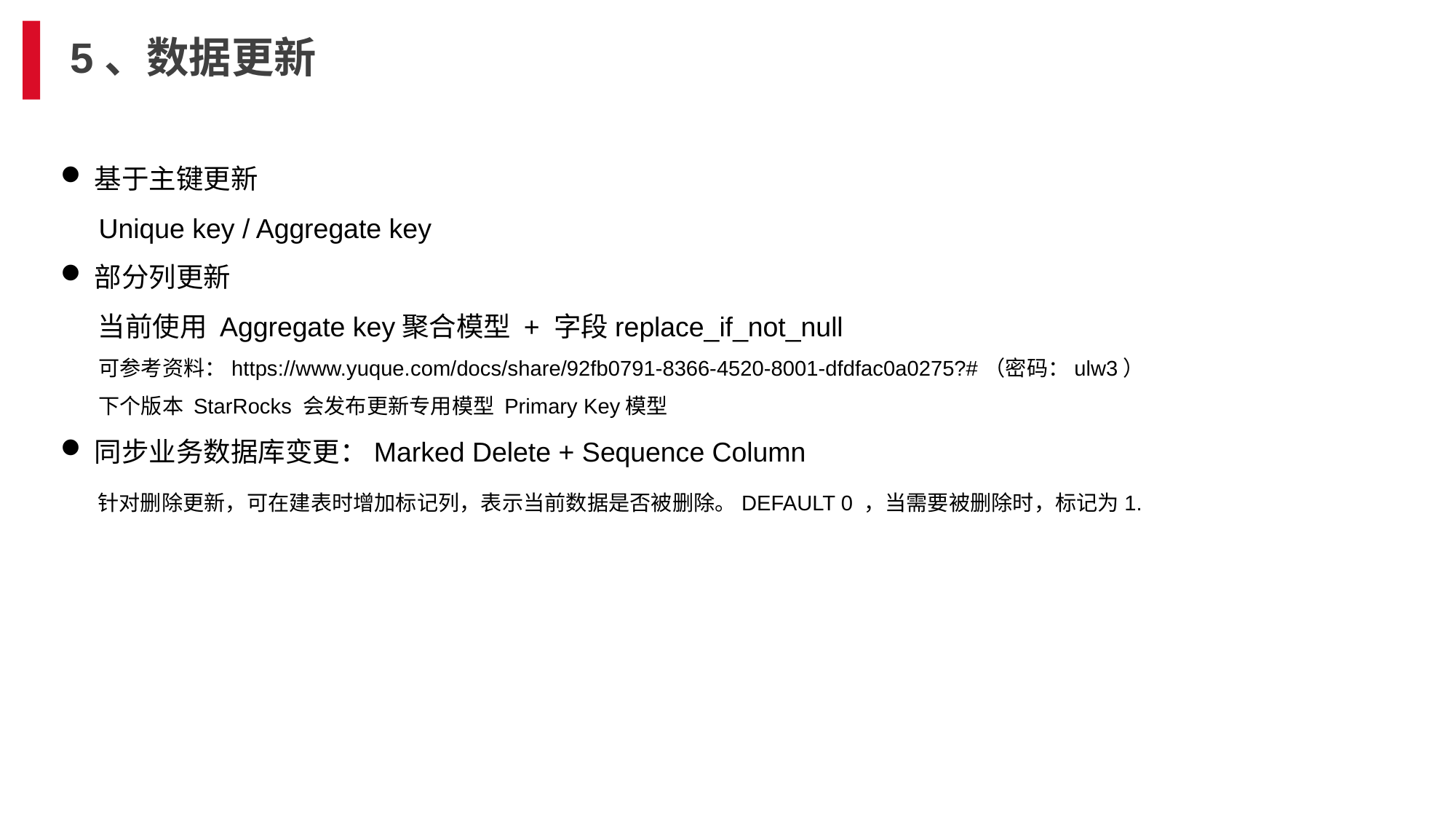

# 5、数据更新
基于主键更新
     Unique key / Aggregate key
部分列更新
     当前使用 Aggregate key聚合模型 + 字段replace_if_not_null
       可参考资料：https://www.yuque.com/docs/share/92fb0791-8366-4520-8001-dfdfac0a0275?#（密码：ulw3）
       下个版本 StarRocks 会发布更新专用模型 Primary Key模型
同步业务数据库变更：Marked Delete + Sequence Column
     针对删除更新，可在建表时增加标记列，表示当前数据是否被删除。DEFAULT 0 ，当需要被删除时，标记为1.